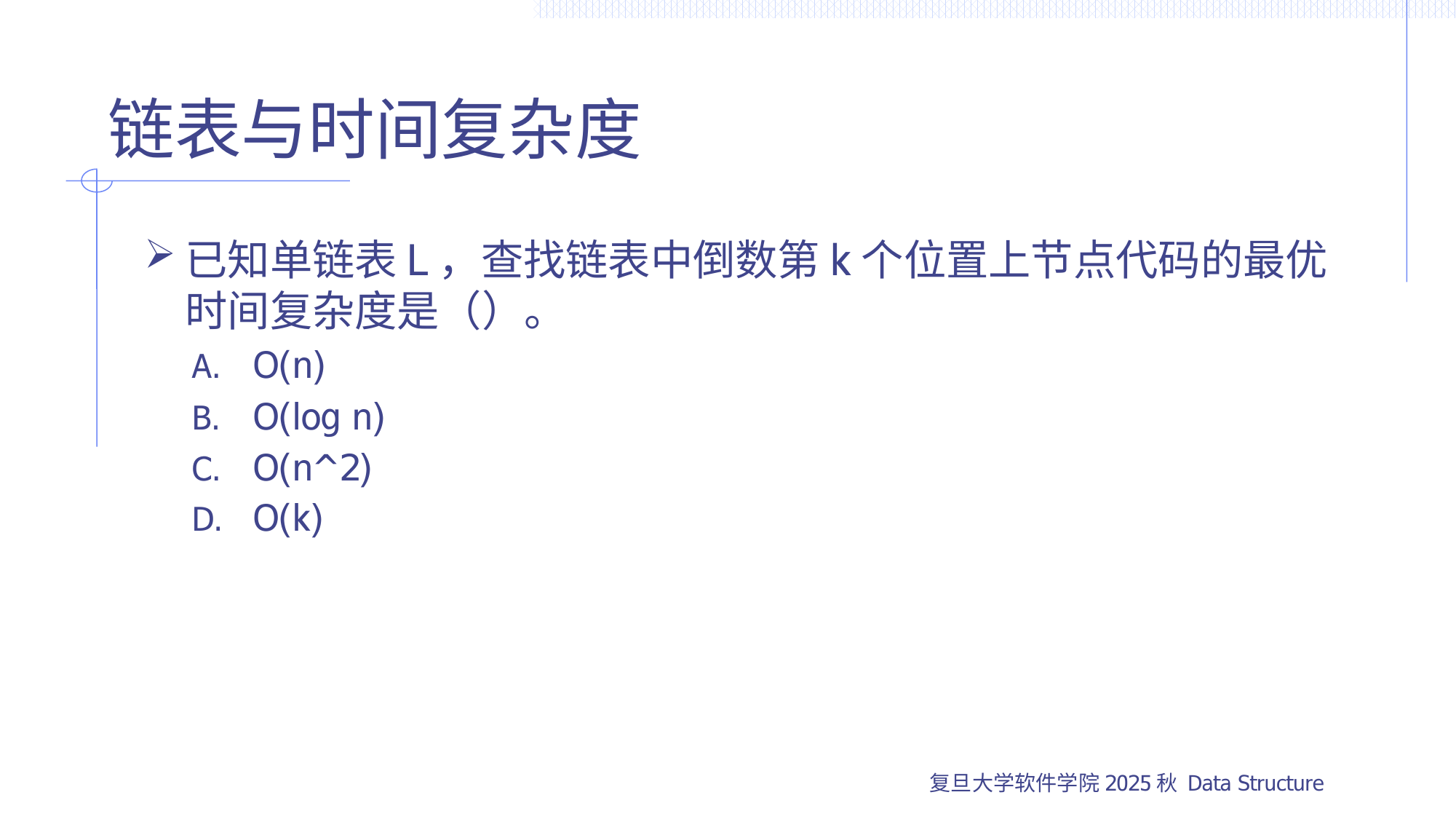

# 链表与时间复杂度
已知单链表L，查找链表中倒数第k个位置上节点代码的最优时间复杂度是（）。
O(n)
O(log n)
O(n^2)
O(k)